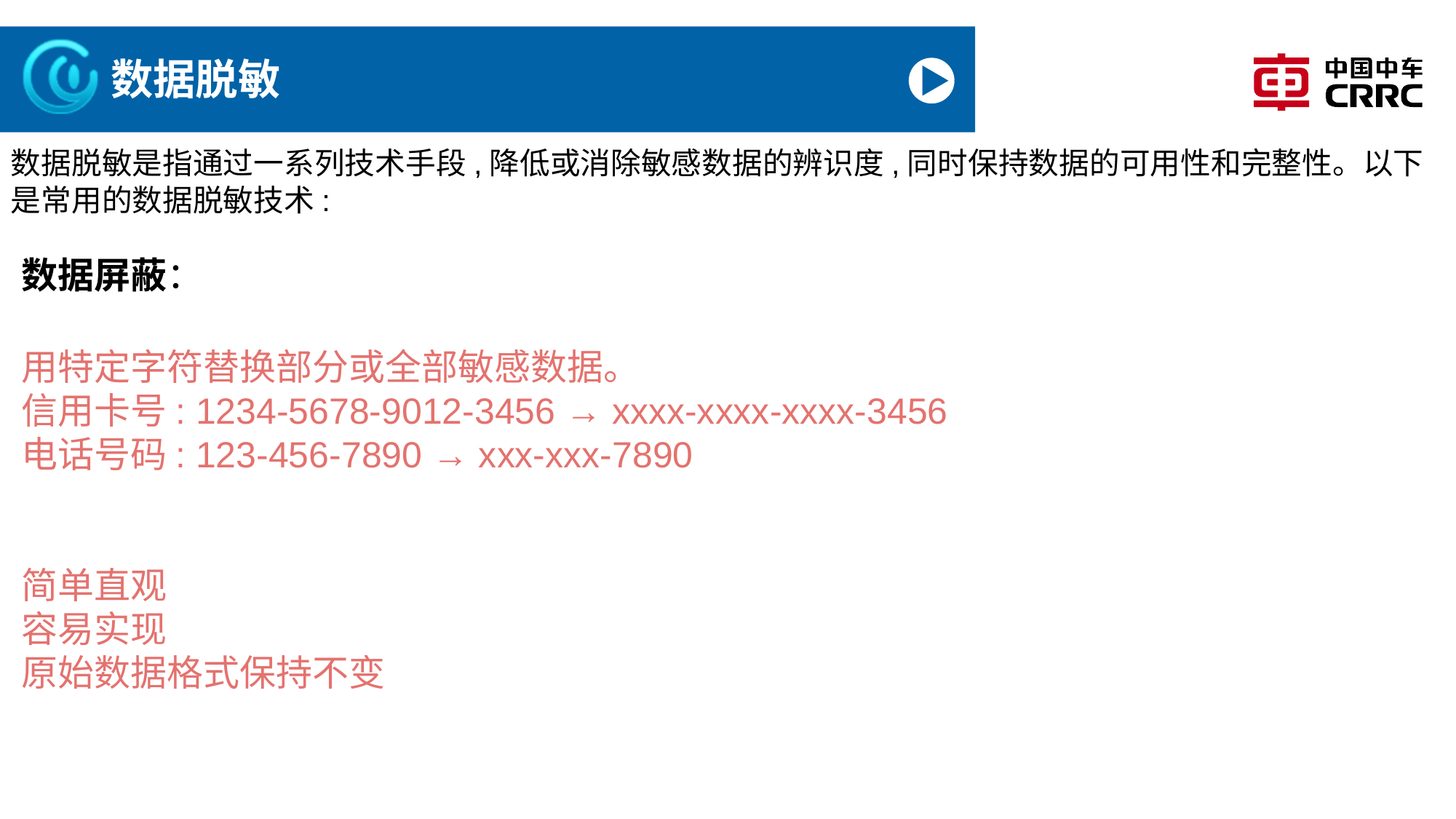

# 数据脱敏
数据脱敏是指通过一系列技术手段,降低或消除敏感数据的辨识度,同时保持数据的可用性和完整性。以下是常用的数据脱敏技术:
数据屏蔽：
用特定字符替换部分或全部敏感数据。
信用卡号: 1234-5678-9012-3456 → xxxx-xxxx-xxxx-3456
电话号码: 123-456-7890 → xxx-xxx-7890

简单直观
容易实现
原始数据格式保持不变
69